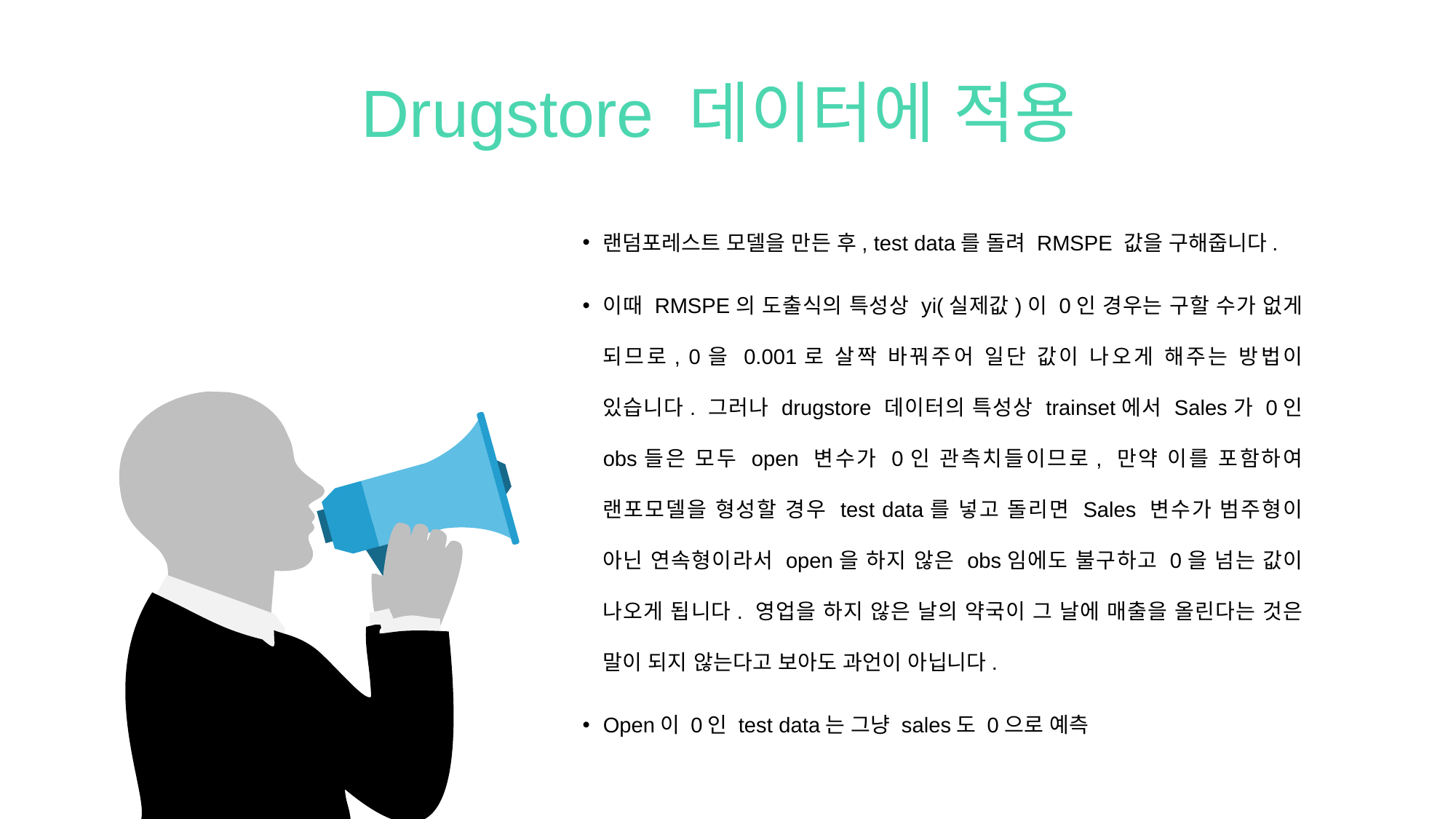

Drugstore 데이터에 적용
랜덤포레스트 모델을 만든 후, test data를 돌려 RMSPE 값을 구해줍니다.
이때 RMSPE의 도출식의 특성상 yi(실제값)이 0인 경우는 구할 수가 없게 되므로, 0을 0.001로 살짝 바꿔주어 일단 값이 나오게 해주는 방법이 있습니다. 그러나 drugstore 데이터의 특성상 trainset에서 Sales가 0인 obs들은 모두 open 변수가 0인 관측치들이므로, 만약 이를 포함하여 랜포모델을 형성할 경우 test data를 넣고 돌리면 Sales 변수가 범주형이 아닌 연속형이라서 open을 하지 않은 obs임에도 불구하고 0을 넘는 값이 나오게 됩니다. 영업을 하지 않은 날의 약국이 그 날에 매출을 올린다는 것은 말이 되지 않는다고 보아도 과언이 아닙니다.
Open이 0인 test data는 그냥 sales도 0으로 예측